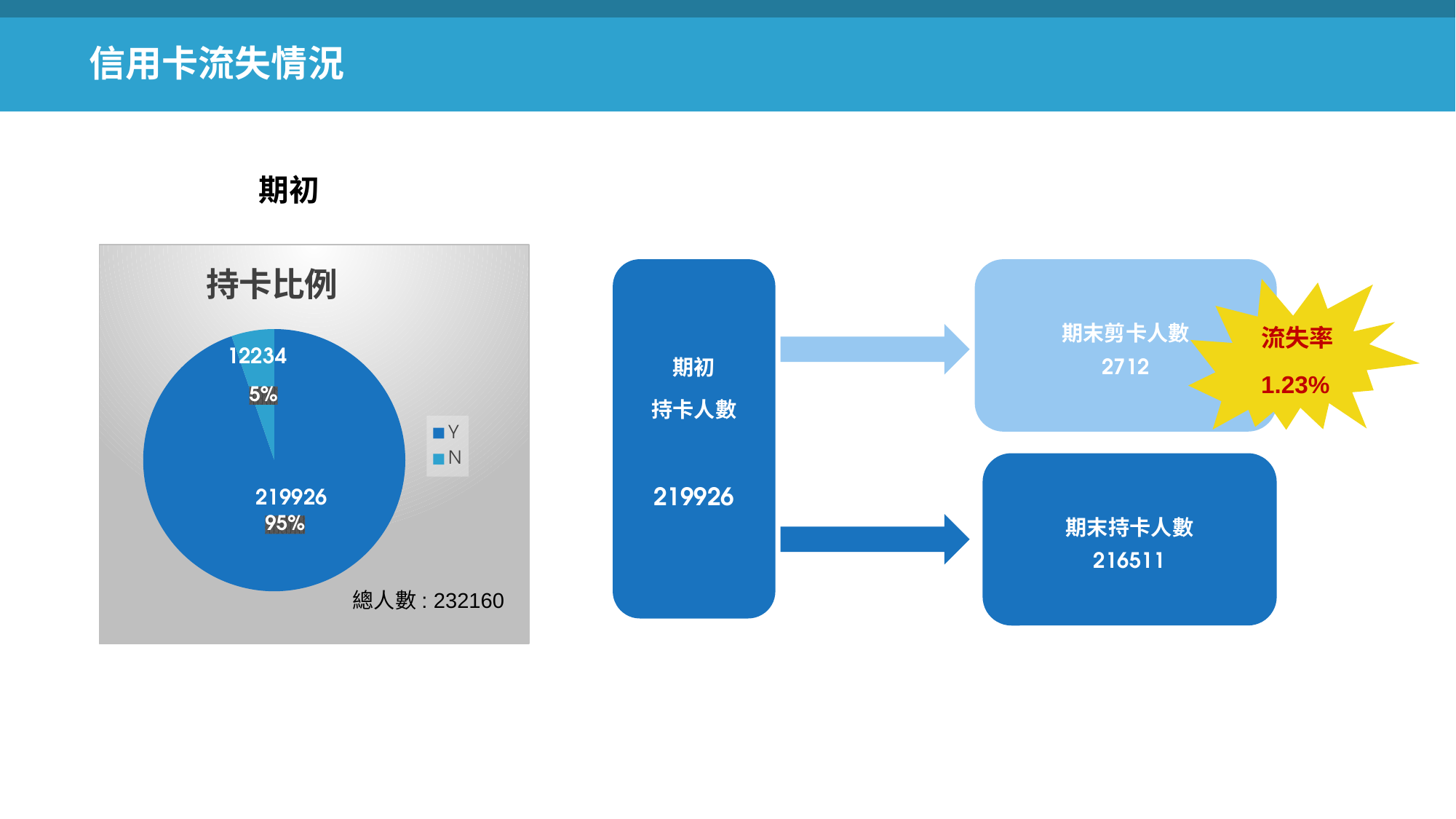

信用卡流失情況
期初

### Chart:

| Category | 持卡比例 |
|---|---|
| Y | 219926.0 |
| N | 12234.0 |
期末剪卡人數
2712

流失率
1.23%

12234
期初
持卡人數

219926
5980
期末持卡人數
216511
219926
226180

總人數: 232160